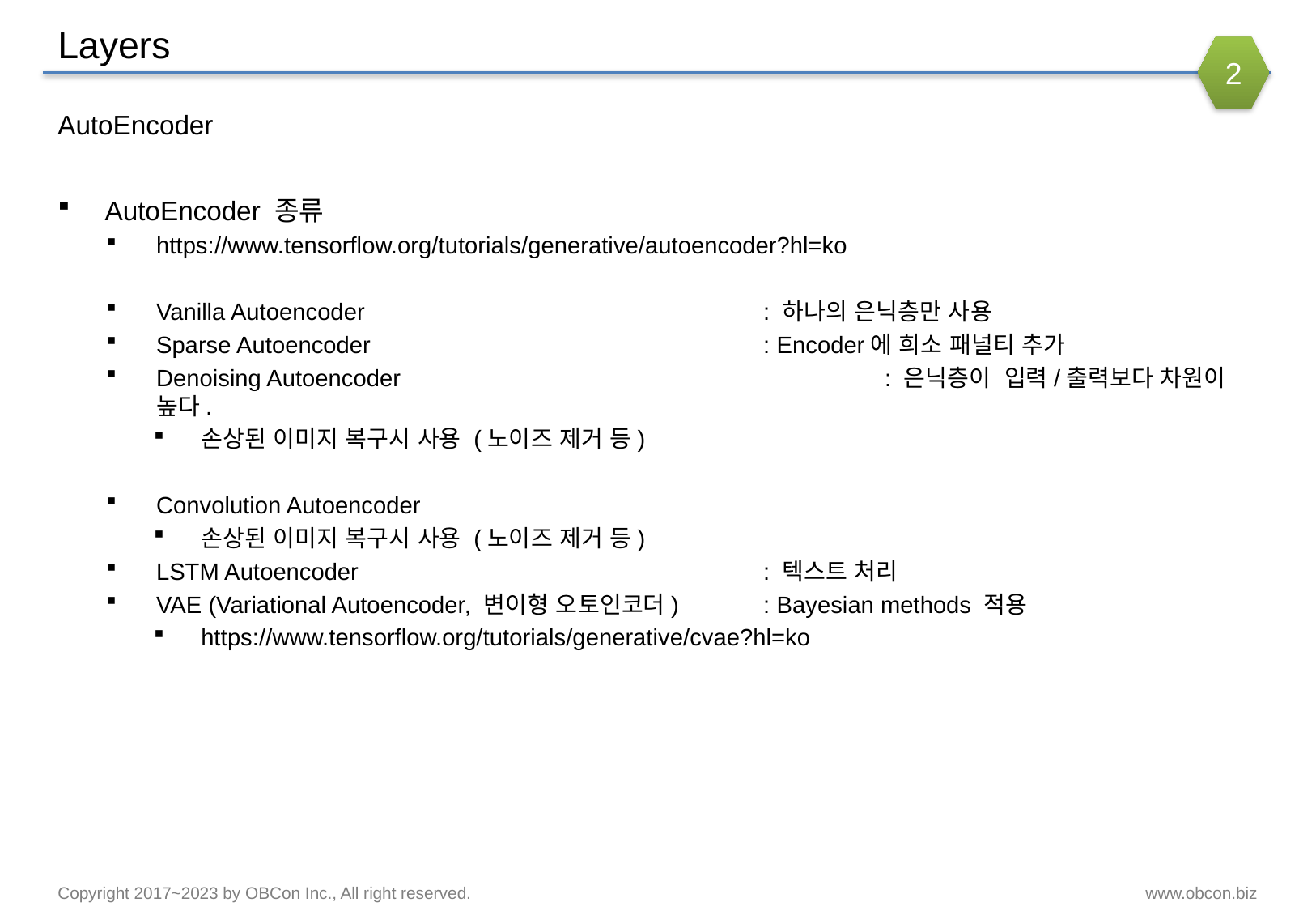

# Layers
2
AutoEncoder
AutoEncoder 종류
https://www.tensorflow.org/tutorials/generative/autoencoder?hl=ko

Vanilla Autoencoder				: 하나의 은닉층만 사용
Sparse Autoencoder				: Encoder에 희소 패널티 추가
Denoising Autoencoder				: 은닉층이  입력/출력보다 차원이 높다.
손상된 이미지 복구시 사용 (노이즈 제거 등)

Convolution Autoencoder
손상된 이미지 복구시 사용 (노이즈 제거 등)
LSTM Autoencoder				: 텍스트 처리
VAE (Variational Autoencoder, 변이형 오토인코더)	: Bayesian methods 적용
https://www.tensorflow.org/tutorials/generative/cvae?hl=ko